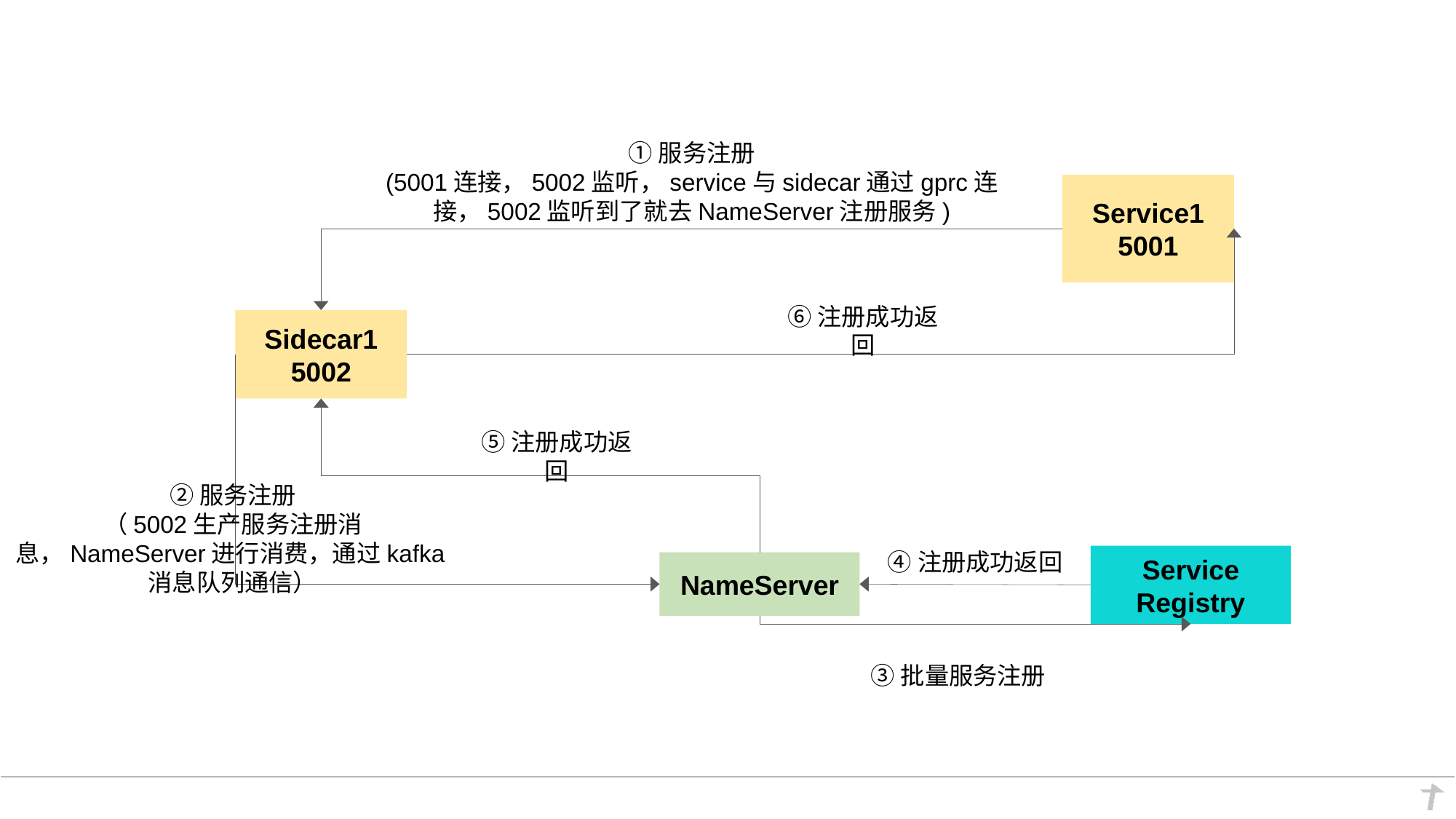

①服务注册
(5001连接，5002监听，service与sidecar通过gprc连接，5002监听到了就去NameServer注册服务)
Service1
5001
Sidecar1
5002
⑥注册成功返回
⑤注册成功返回
②服务注册
（5002生产服务注册消息，NameServer进行消费，通过kafka消息队列通信）

④注册成功返回
Service
Registry
NameServer
③批量服务注册